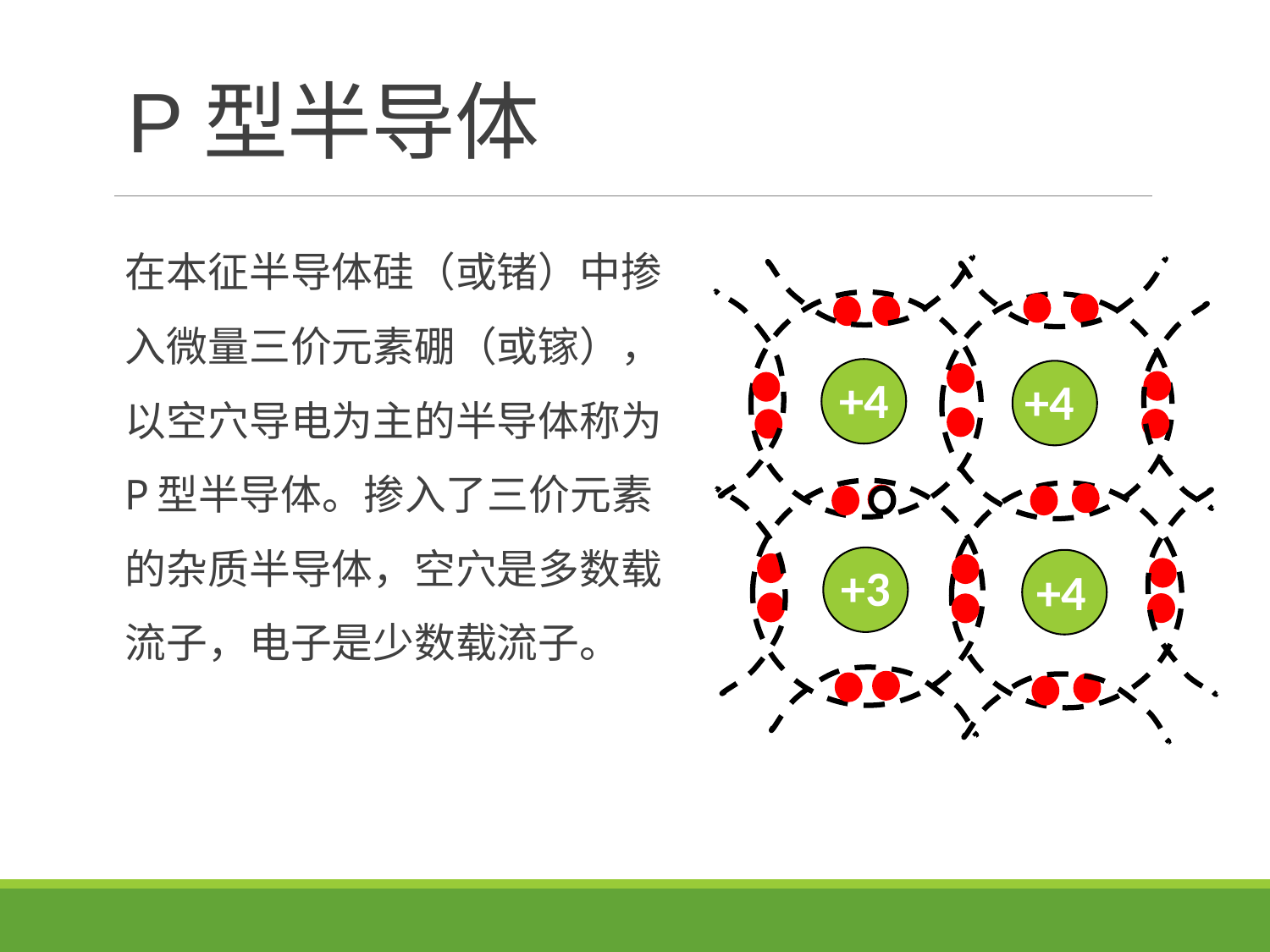

# P型半导体
在本征半导体硅（或锗）中掺入微量三价元素硼（或镓），以空穴导电为主的半导体称为P型半导体。掺入了三价元素的杂质半导体，空穴是多数载流子，电子是少数载流子。

+4
+4

+3
+4